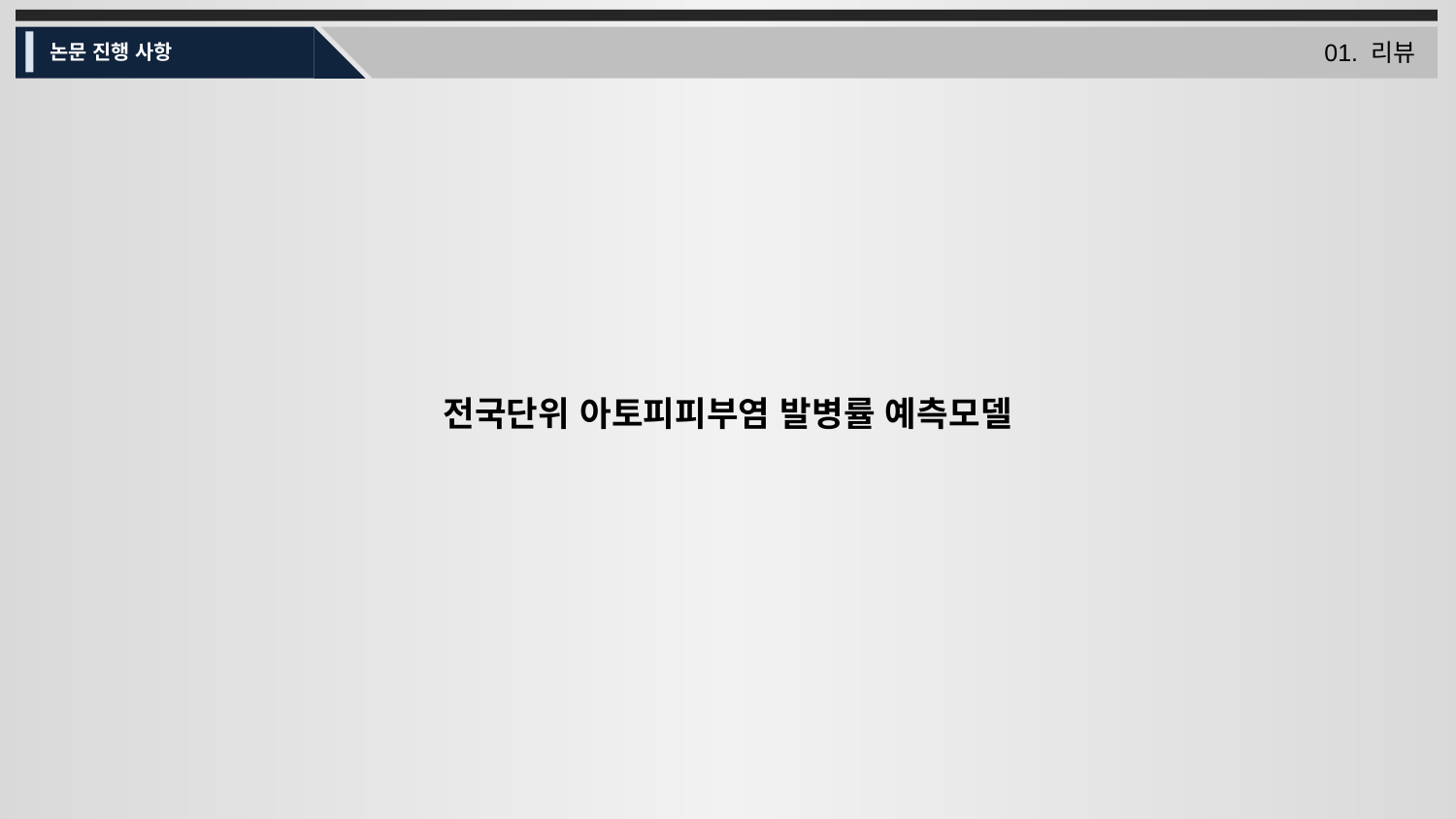

01. 리뷰

논문 진행 사항
전국단위 아토피피부염 발병률 예측모델